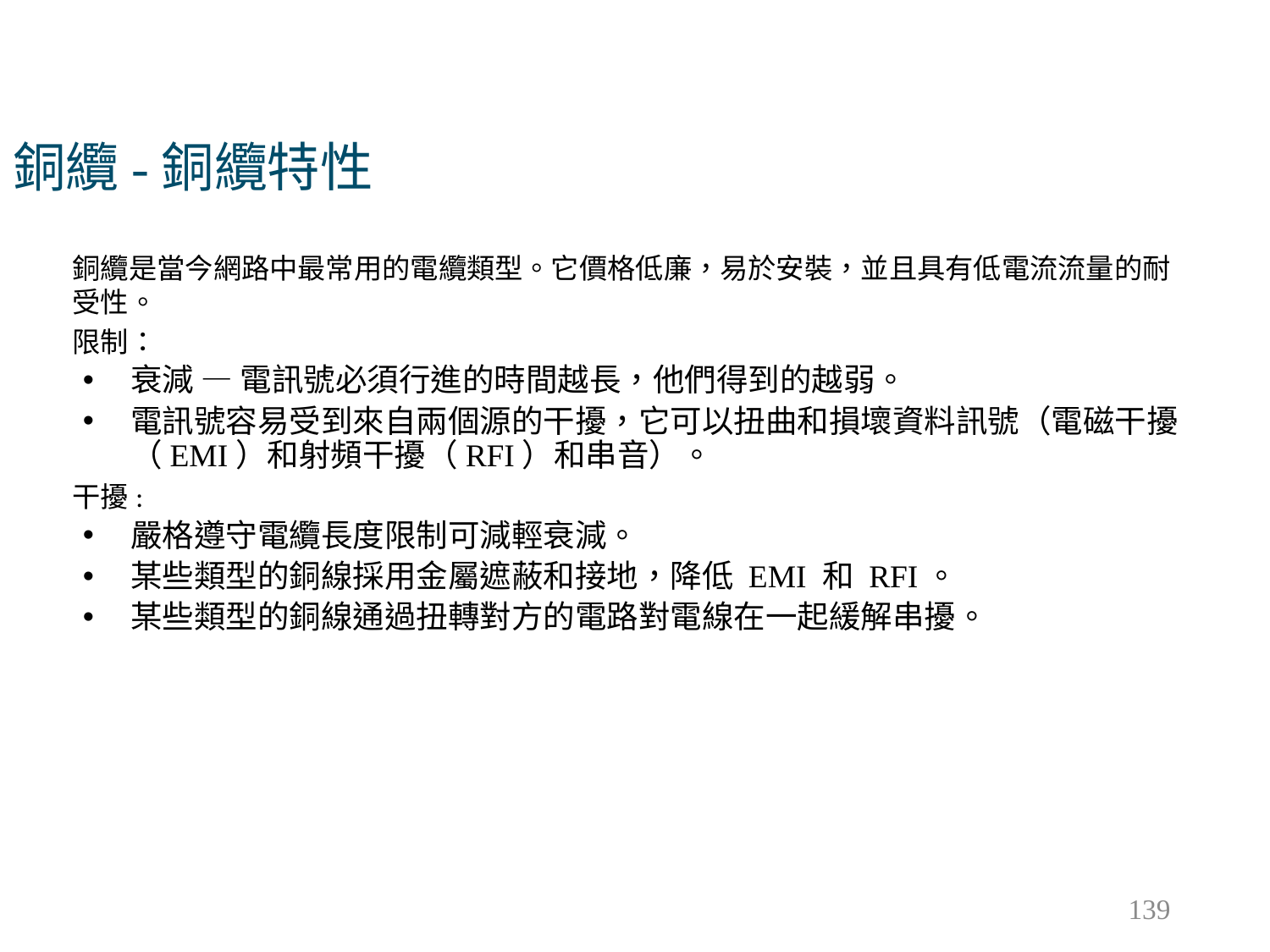

# 銅纜-銅纜特性
銅纜是當今網路中最常用的電纜類型。它價格低廉，易於安裝，並且具有低電流流量的耐受性。
限制：
衰減 — 電訊號必須行進的時間越長，他們得到的越弱。
電訊號容易受到來自兩個源的干擾，它可以扭曲和損壞資料訊號（電磁干擾（EMI）和射頻干擾（RFI）和串音）。
干擾:
嚴格遵守電纜長度限制可減輕衰減。
某些類型的銅線採用金屬遮蔽和接地，降低 EMI 和 RFI。
某些類型的銅線通過扭轉對方的電路對電線在一起緩解串擾。
139